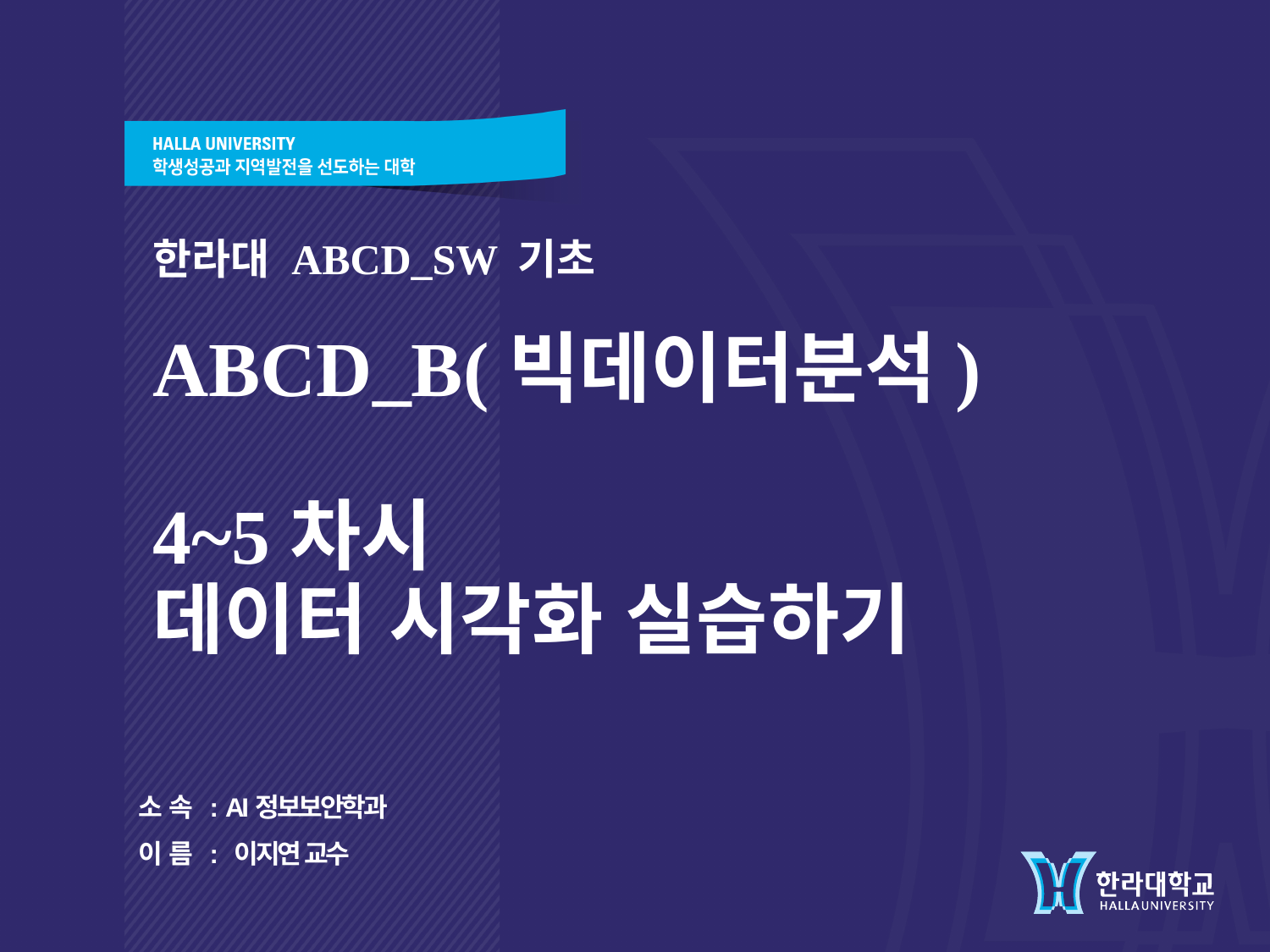

한라대 ABCD_SW 기초

ABCD_B(빅데이터분석)

4~5차시
데이터 시각화 실습하기
소  속  :  AI정보보안학과
이  름  :  이지연 교수